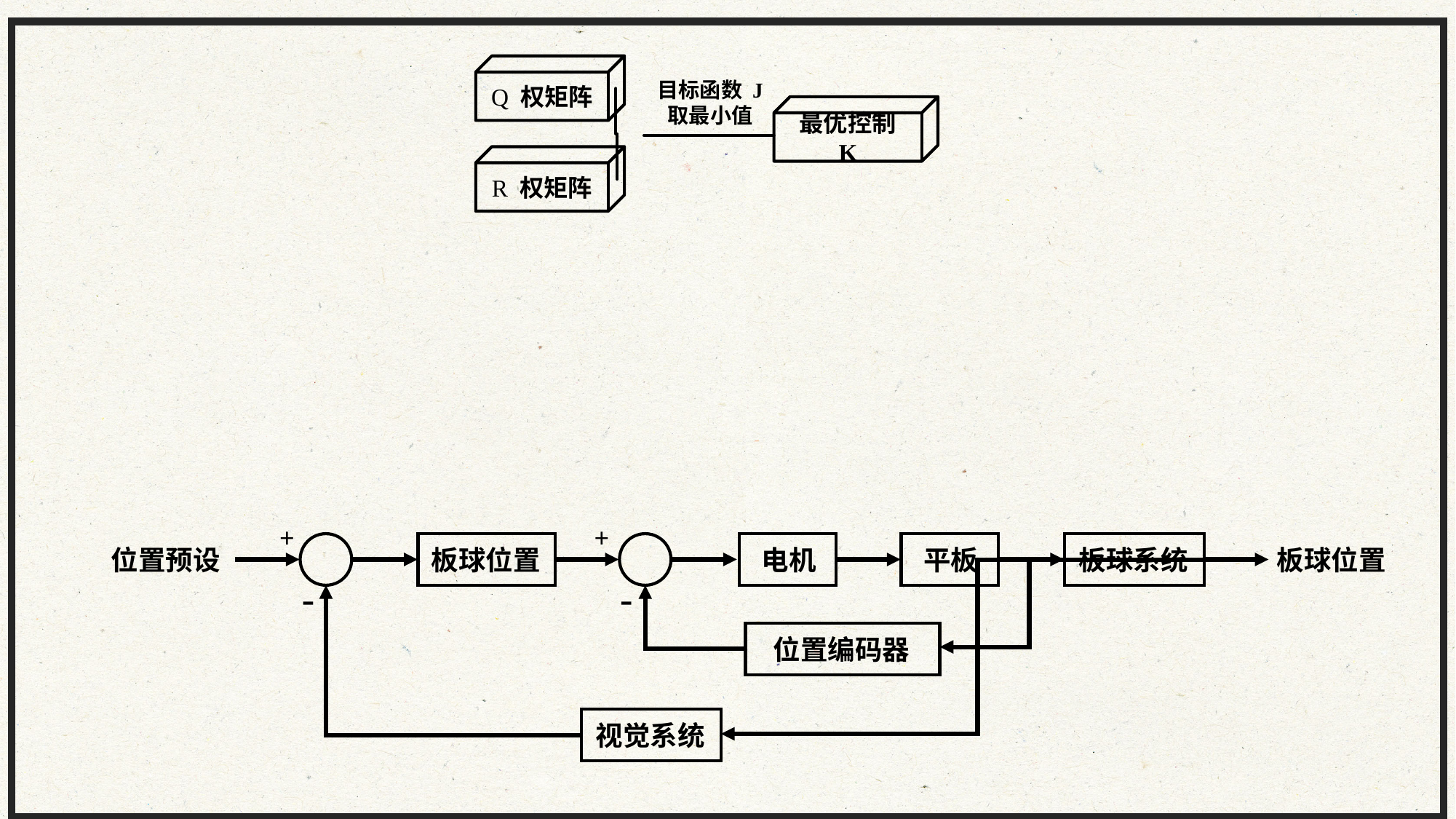

Q 权矩阵
目标函数 J
取最小值
最优控制 K
R 权矩阵
+
+

板球位置

电机

平板

板球系统
位置预设
板球位置
-
-

位置编码器

视觉系统